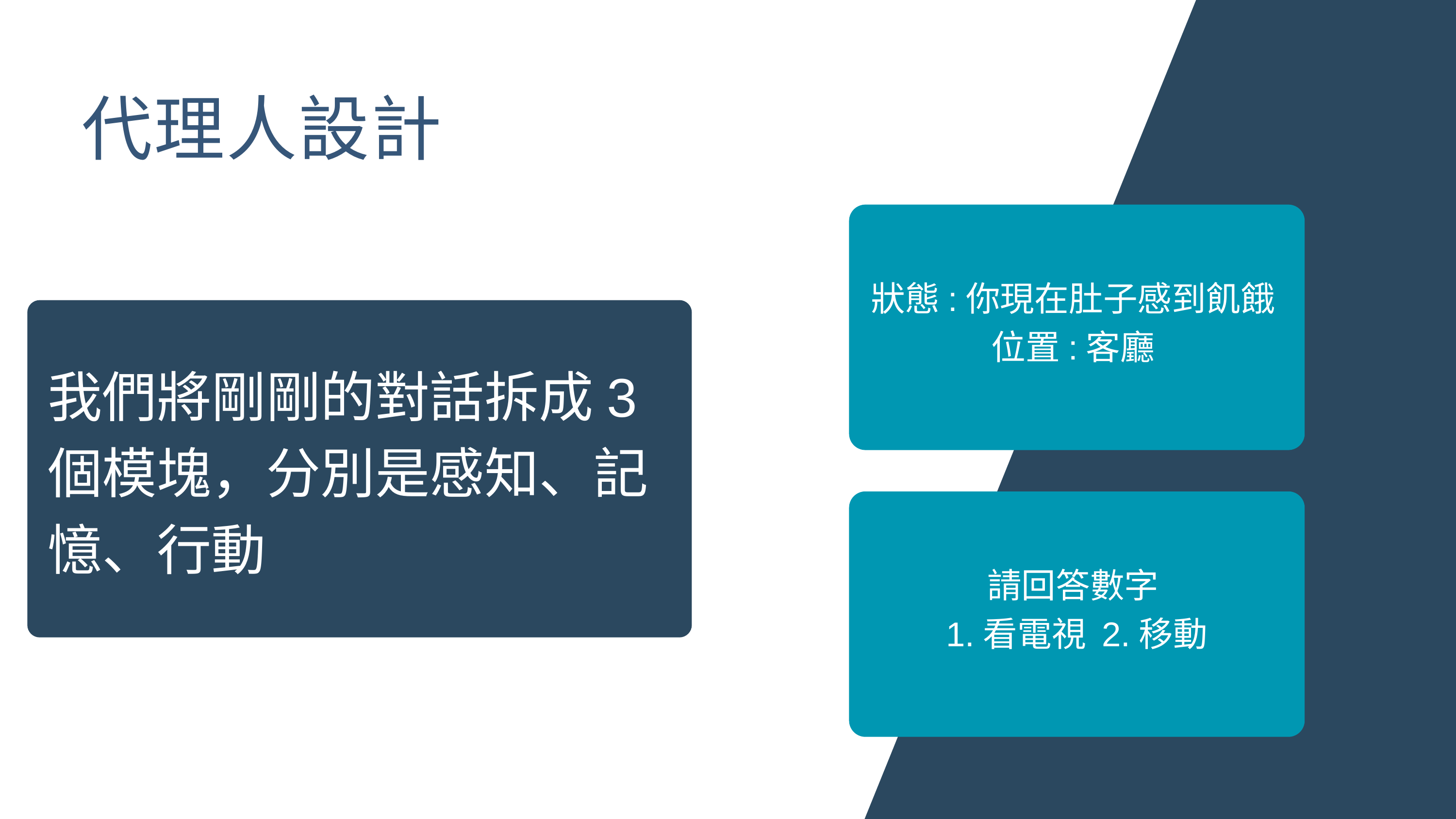

代理人設計

狀態:你現在肚子感到飢餓
位置:客廳

我們將剛剛的對話拆成3個模塊，分別是感知、記憶、行動

請回答數字
1.看電視 2.移動